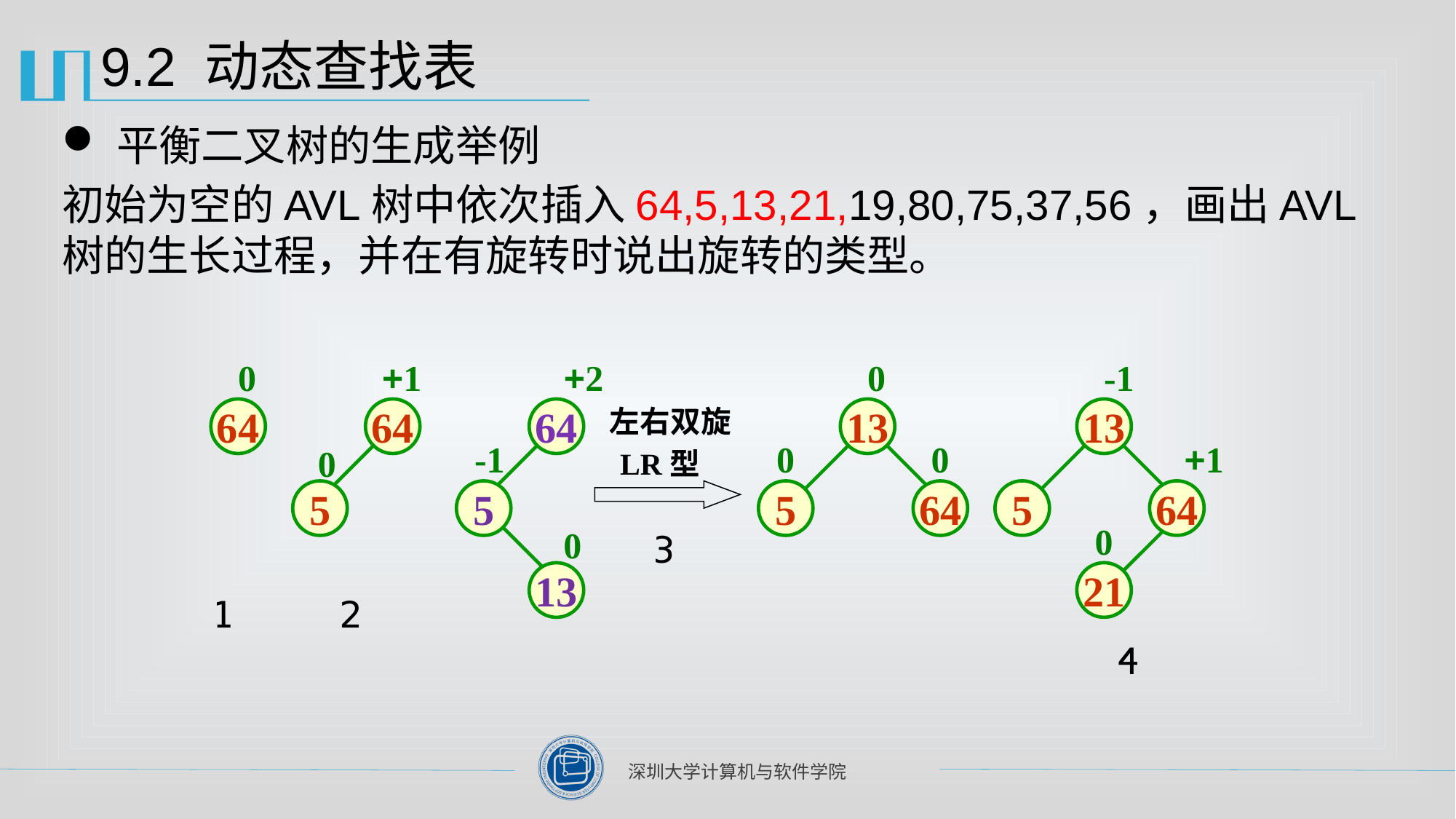

# 9.2 动态查找表
平衡二叉树的生成举例
初始为空的AVL树中依次插入64,5,13,21,19,80,75,37,56，画出AVL树的生长过程，并在有旋转时说出旋转的类型。
0
64
+1
64
0

5
+2
0
64
13
-1
0
0
LR型

5

5
64
0

13
-1
13
+1

5
64
0

21
4
3
1
2
左右双旋
81